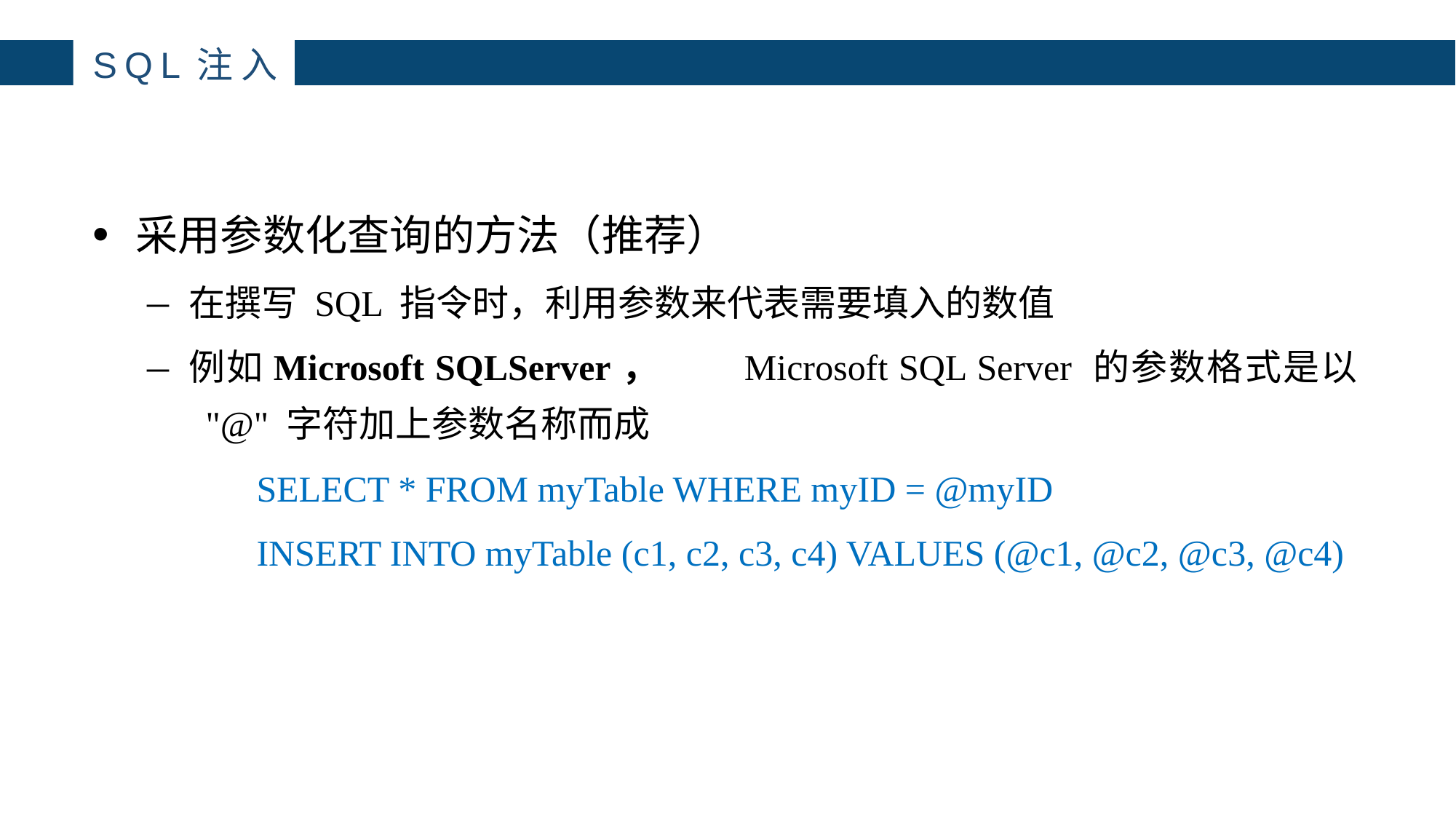

主讲：枕边月亮
主讲：枕边月亮

SQL注入
4
采用参数化查询的方法（推荐）
在撰写 SQL 指令时，利用参数来代表需要填入的数值
例如Microsoft SQLServer，	Microsoft SQL Server 的参数格式是以 "@" 字符加上参数名称而成
	SELECT * FROM myTable WHERE myID = @myID
	INSERT INTO myTable (c1, c2, c3, c4) VALUES (@c1, @c2, @c3, @c4)